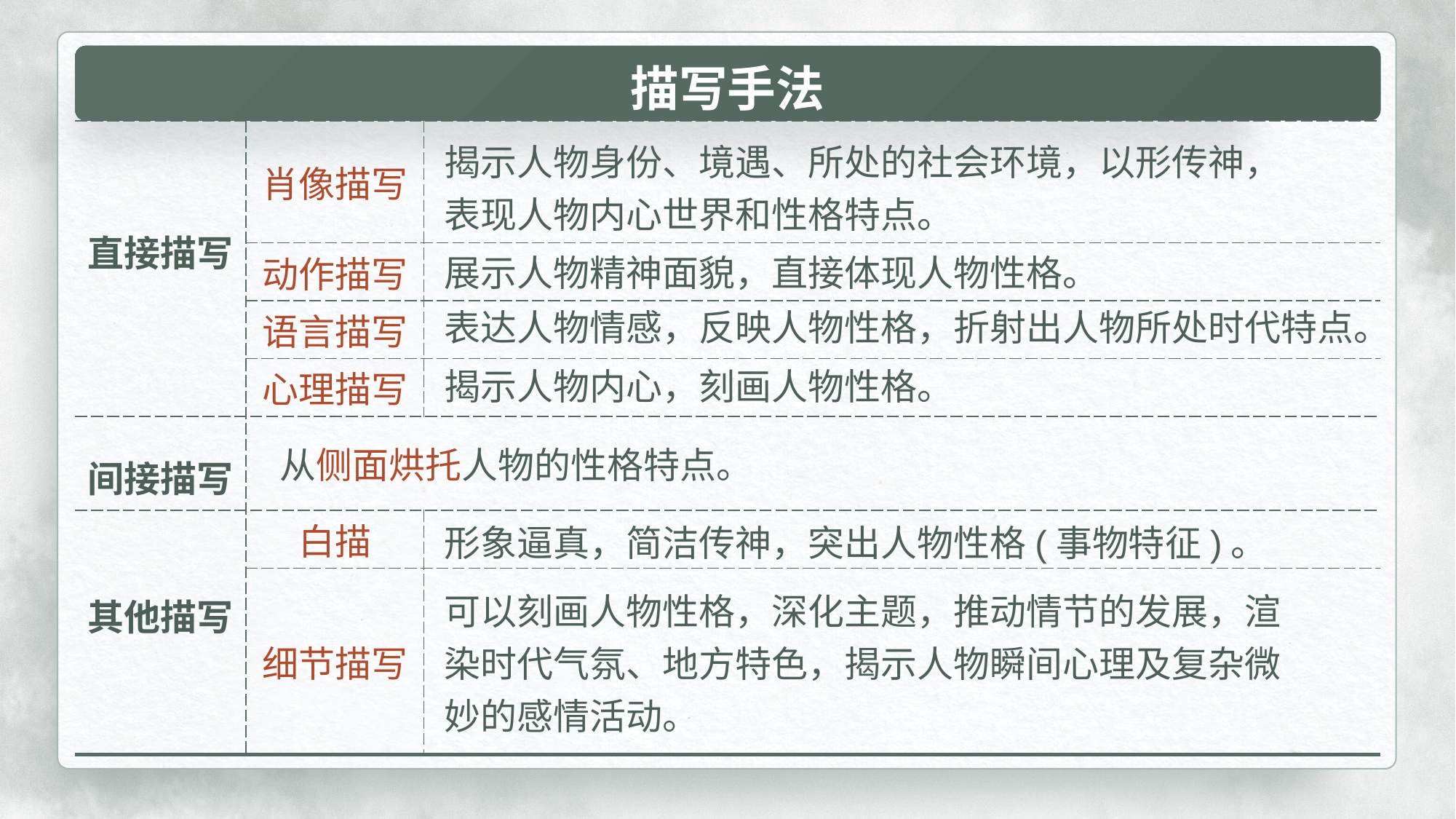

| 描写手法 |  |  |
| --- | --- | --- |
| 直接描写 | 肖像描写 |  |
|  | 动作描写 |  |
|  | 语言描写 |  |
|  | 心理描写 |  |
| 间接描写 |  |  |
| 其他描写 | 白描 |  |
|  | 细节描写 |  |
揭示人物身份、境遇、所处的社会环境，以形传神，表现人物内心世界和性格特点。
展示人物精神面貌，直接体现人物性格。
表达人物情感，反映人物性格，折射出人物所处时代特点。
揭示人物内心，刻画人物性格。
从侧面烘托人物的性格特点。
形象逼真，简洁传神，突出人物性格(事物特征)。
可以刻画人物性格，深化主题，推动情节的发展，渲染时代气氛、地方特色，揭示人物瞬间心理及复杂微妙的感情活动。